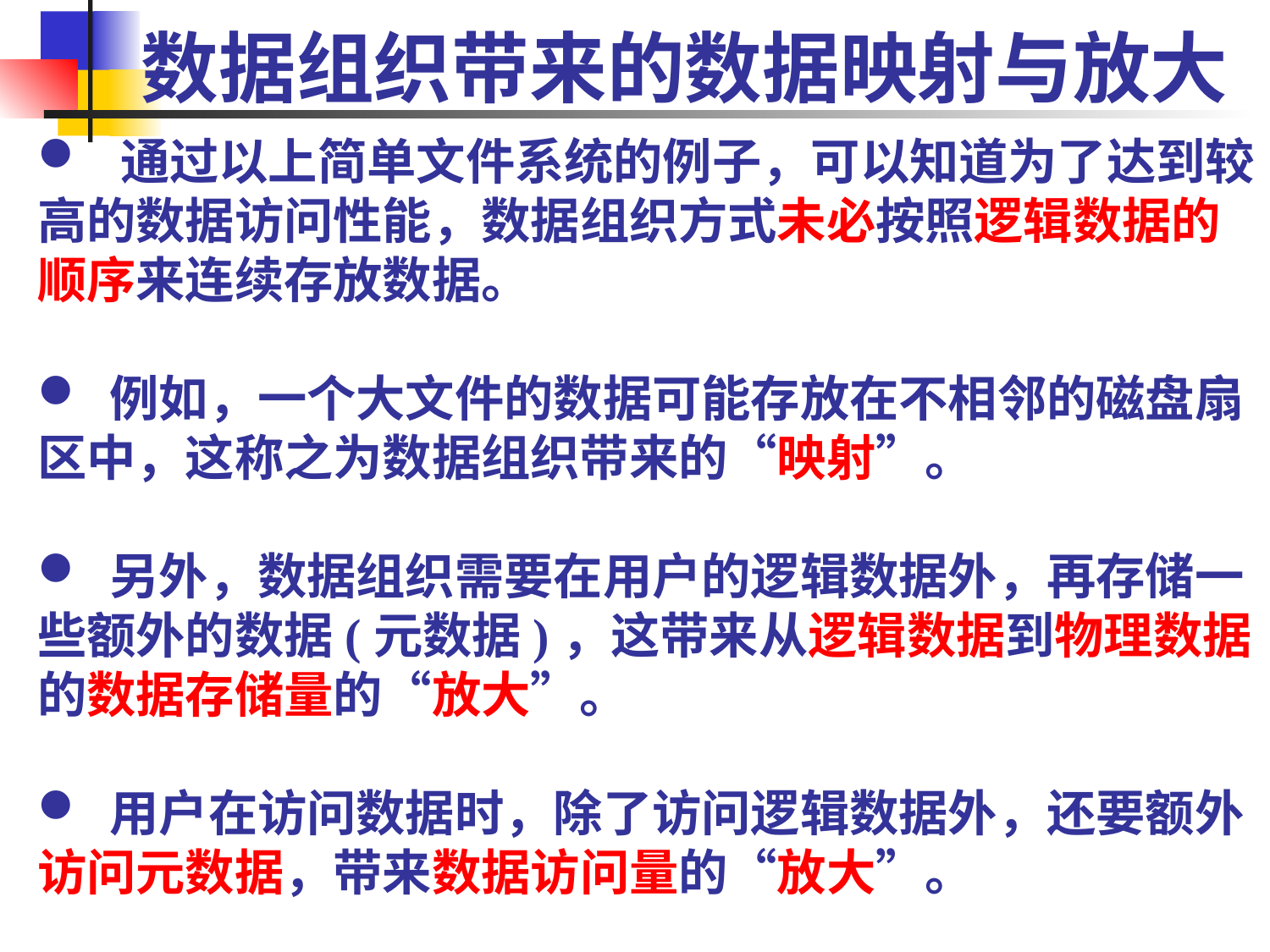

# 数据组织带来的数据映射与放大
  通过以上简单文件系统的例子，可以知道为了达到较高的数据访问性能，数据组织方式未必按照逻辑数据的顺序来连续存放数据。

 例如，一个大文件的数据可能存放在不相邻的磁盘扇区中，这称之为数据组织带来的“映射”。

 另外，数据组织需要在用户的逻辑数据外，再存储一些额外的数据(元数据)，这带来从逻辑数据到物理数据的数据存储量的“放大”。

 用户在访问数据时，除了访问逻辑数据外，还要额外访问元数据，带来数据访问量的“放大”。